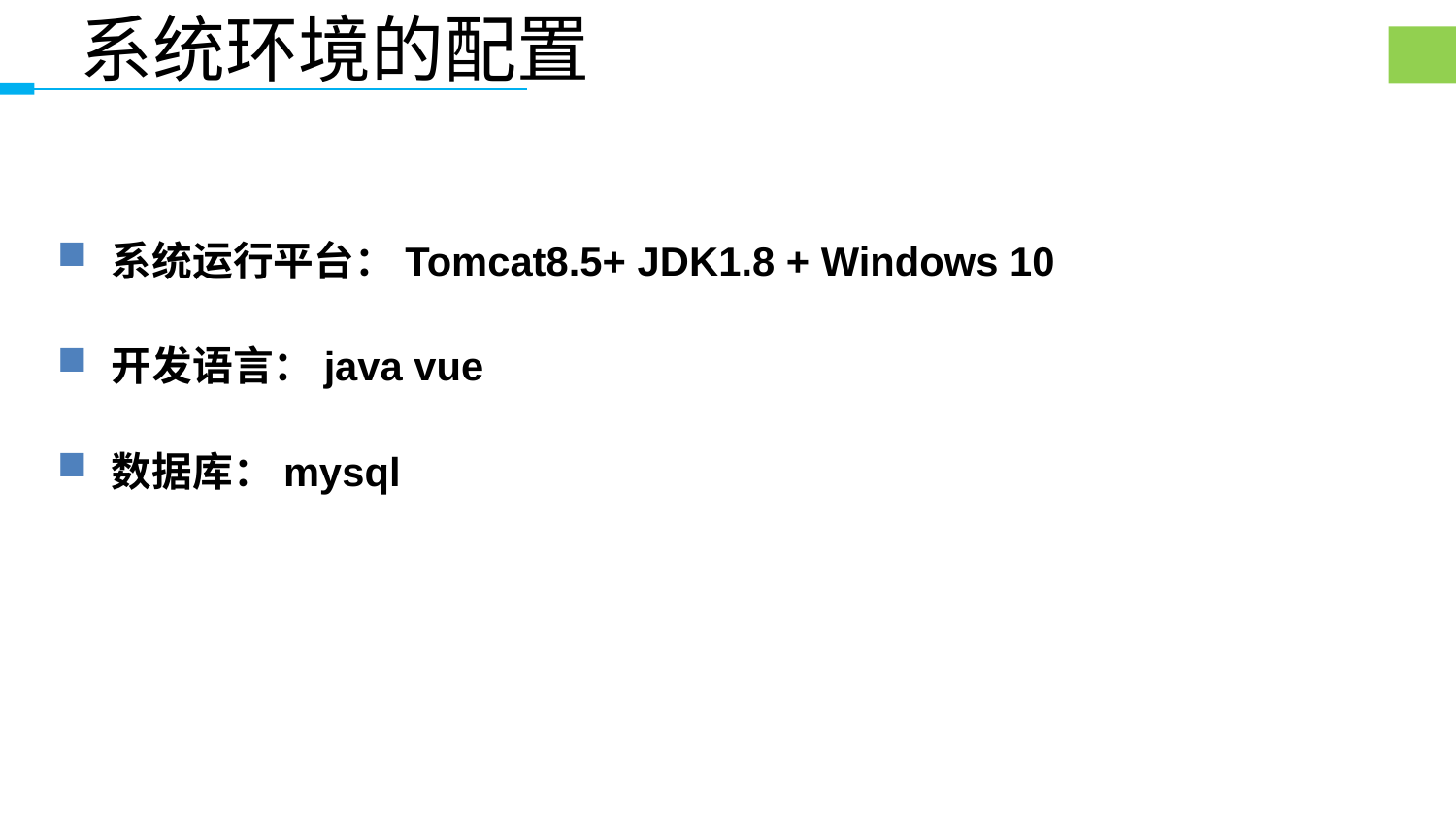

系统环境的配置

系统运行平台：Tomcat8.5+ JDK1.8 + Windows 10
开发语言：java vue
数据库：mysql